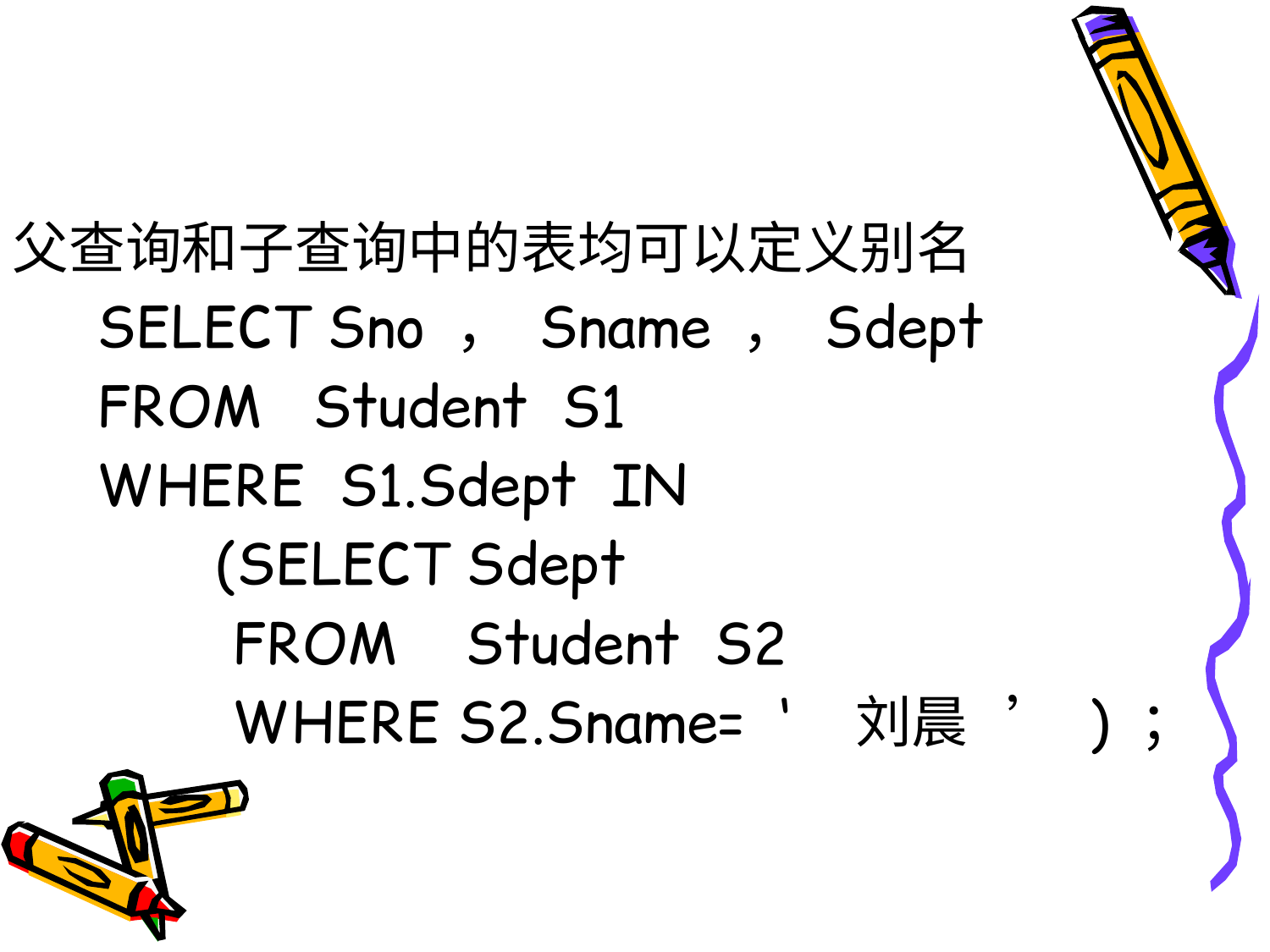

#
父查询和子查询中的表均可以定义别名
     SELECT Sno ， Sname ， Sdept
     FROM   Student  S1
     WHERE  S1.Sdept  IN
            (SELECT Sdept
             FROM    Student  S2
             WHERE S2.Sname=  ‘   刘晨   ’ ) ；